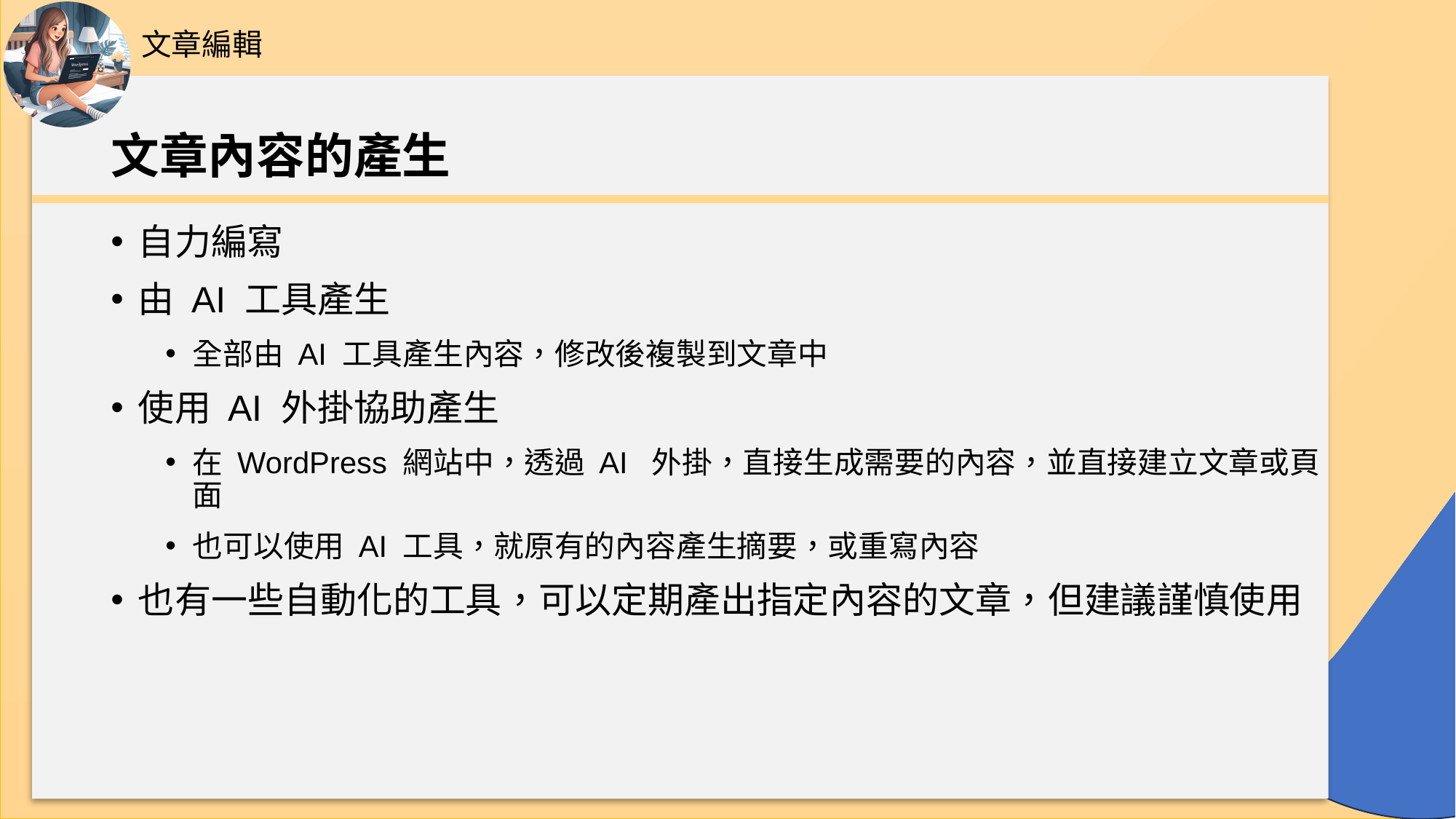

文章編輯

# 文章內容的產生

自力編寫
由 AI 工具產生
全部由 AI 工具產生內容，修改後複製到文章中
使用 AI 外掛協助產生
在 WordPress 網站中，透過 AI  外掛，直接生成需要的內容，並直接建立文章或頁面
也可以使用 AI 工具，就原有的內容產生摘要，或重寫內容
也有一些自動化的工具，可以定期產出指定內容的文章，但建議謹慎使用
63